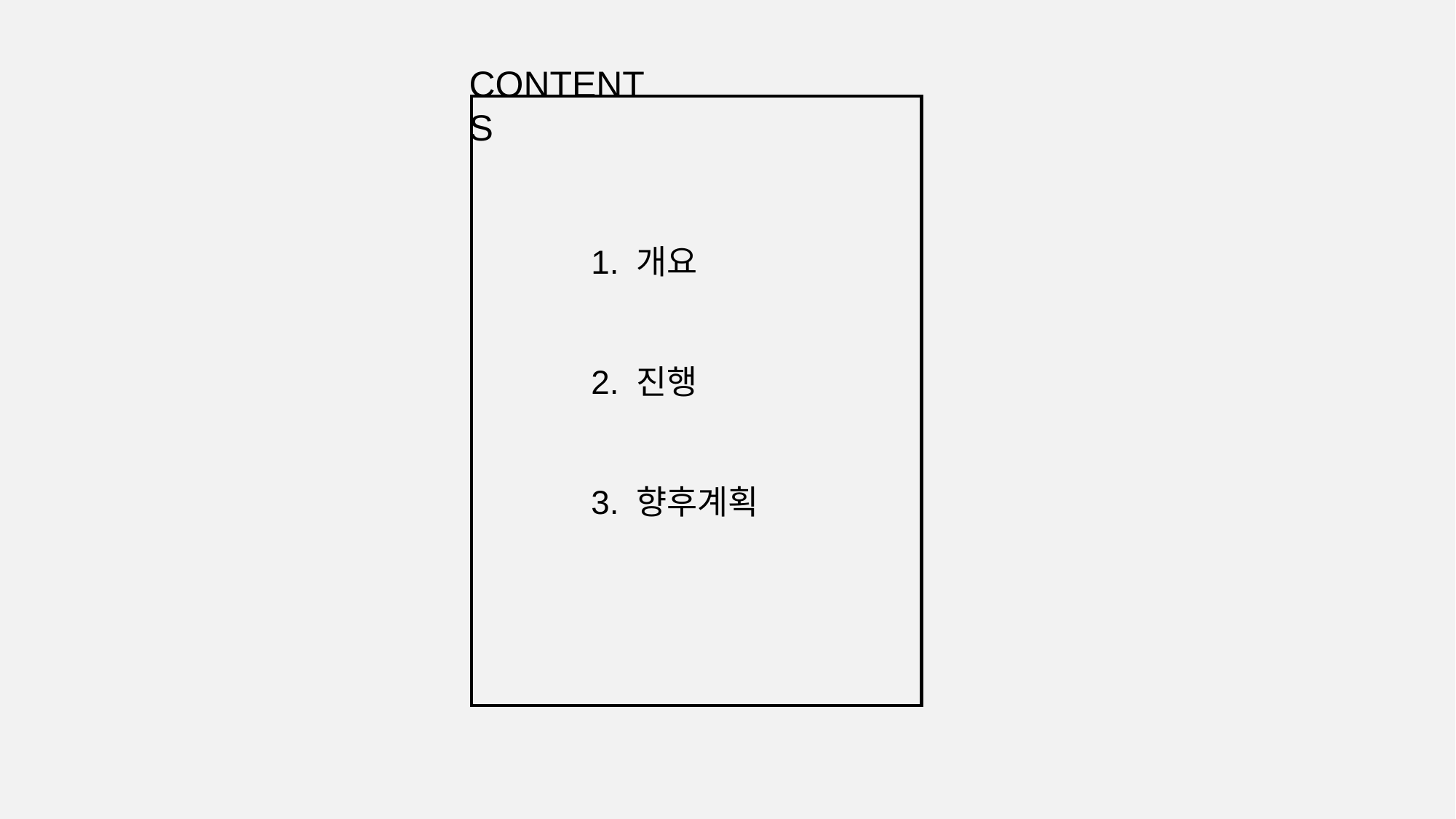

CONTENTS
1. 개요
2. 진행
3. 향후계획